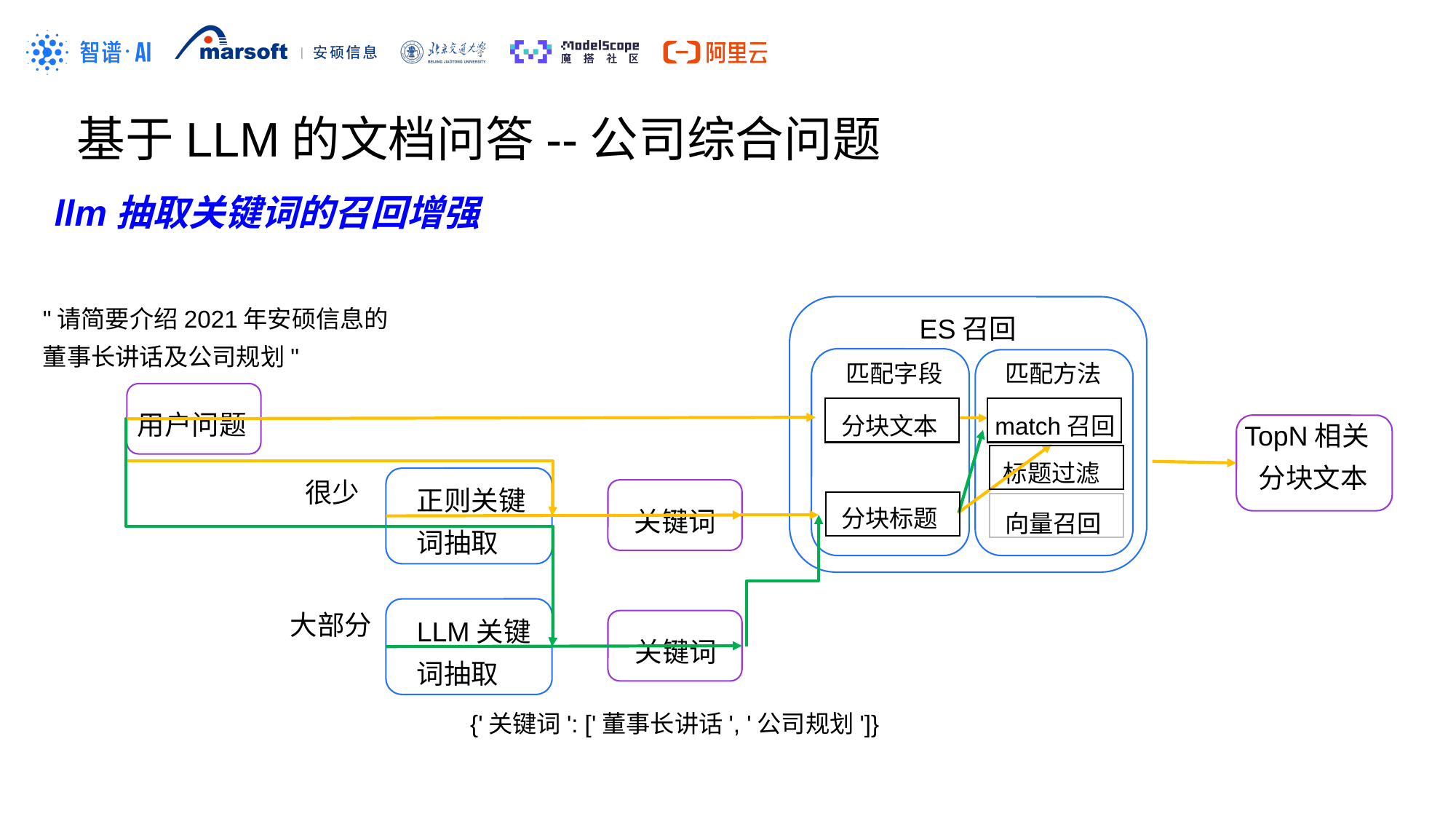

基于LLM的文档问答--公司综合问题
llm抽取关键词的召回增强
"请简要介绍2021年安硕信息的董事长讲话及公司规划"

ES召回
匹配方法
匹配字段

用户问题
分块文本
match召回

TopN相关
分块文本

标题过滤

很少
正则关键词抽取

关键词
分块标题

向量召回
大部分

LLM关键词抽取

关键词
{'关键词': ['董事长讲话', '公司规划']}